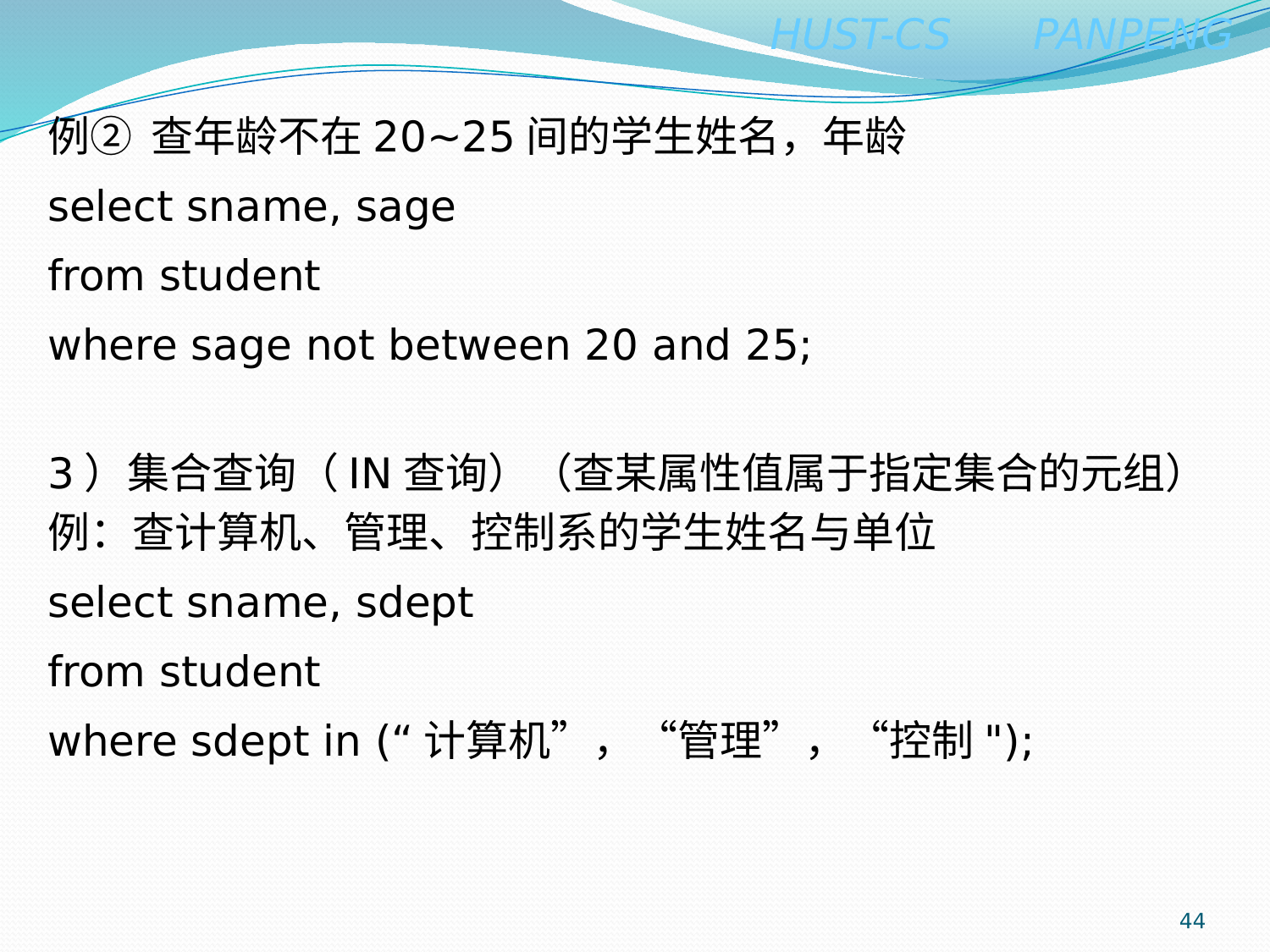

例②  查年龄不在20~25间的学生姓名，年龄
select sname, sage
from student
where sage not between 20 and 25;

3）集合查询（IN查询）（查某属性值属于指定集合的元组）
例：查计算机、管理、控制系的学生姓名与单位
select sname, sdept
from student
where sdept in (“计算机”，“管理”，“控制");
44